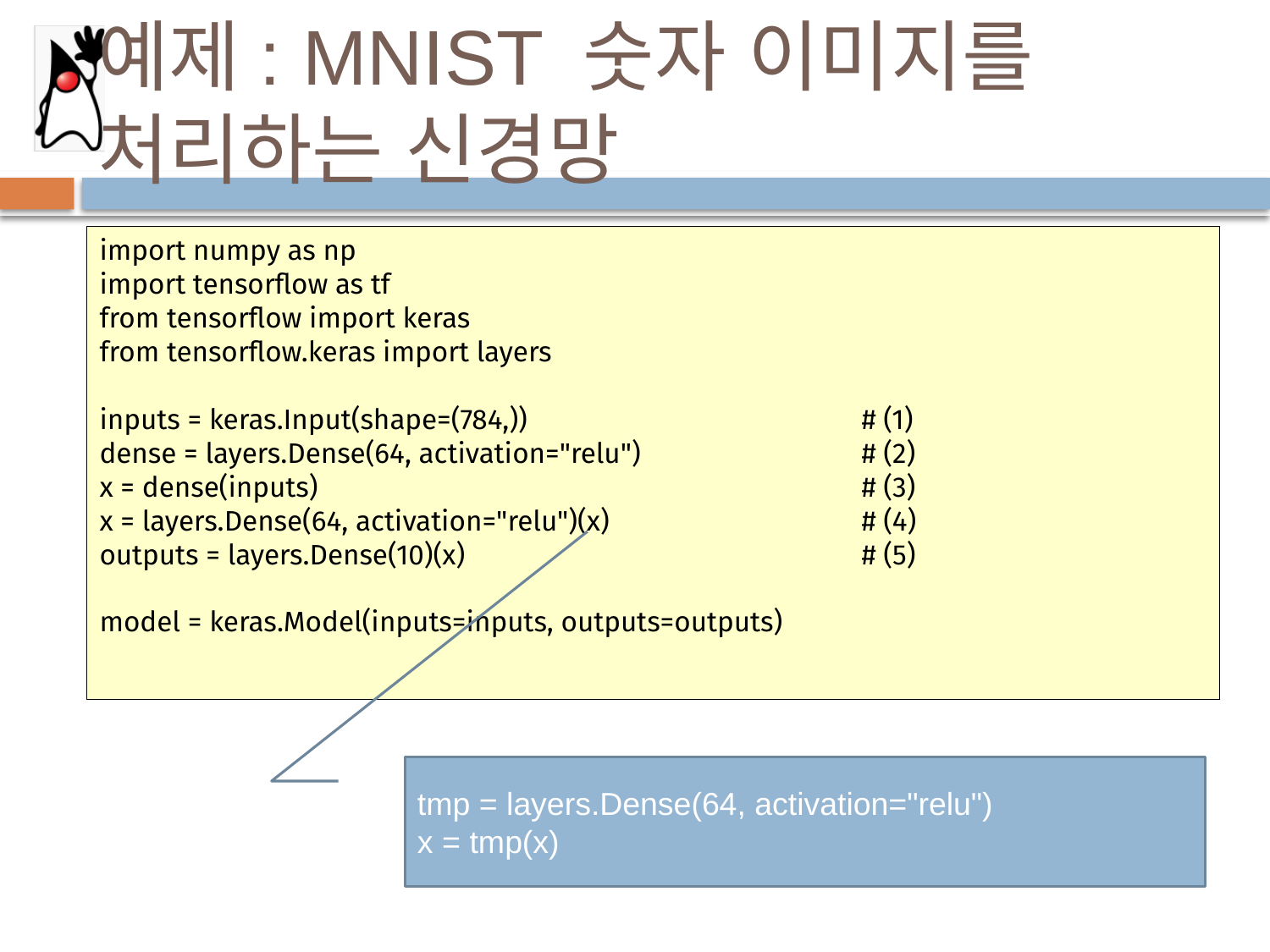

# 예제: MNIST 숫자 이미지를 처리하는 신경망
import numpy as np
import tensorflow as tf
from tensorflow import keras
from tensorflow.keras import layers

inputs = keras.Input(shape=(784,))			# (1)
dense = layers.Dense(64, activation="relu")		# (2)
x = dense(inputs)					# (3)
x = layers.Dense(64, activation="relu")(x)		# (4)
outputs = layers.Dense(10)(x)				# (5)

model = keras.Model(inputs=inputs, outputs=outputs)
tmp = layers.Dense(64, activation="relu")
x = tmp(x)